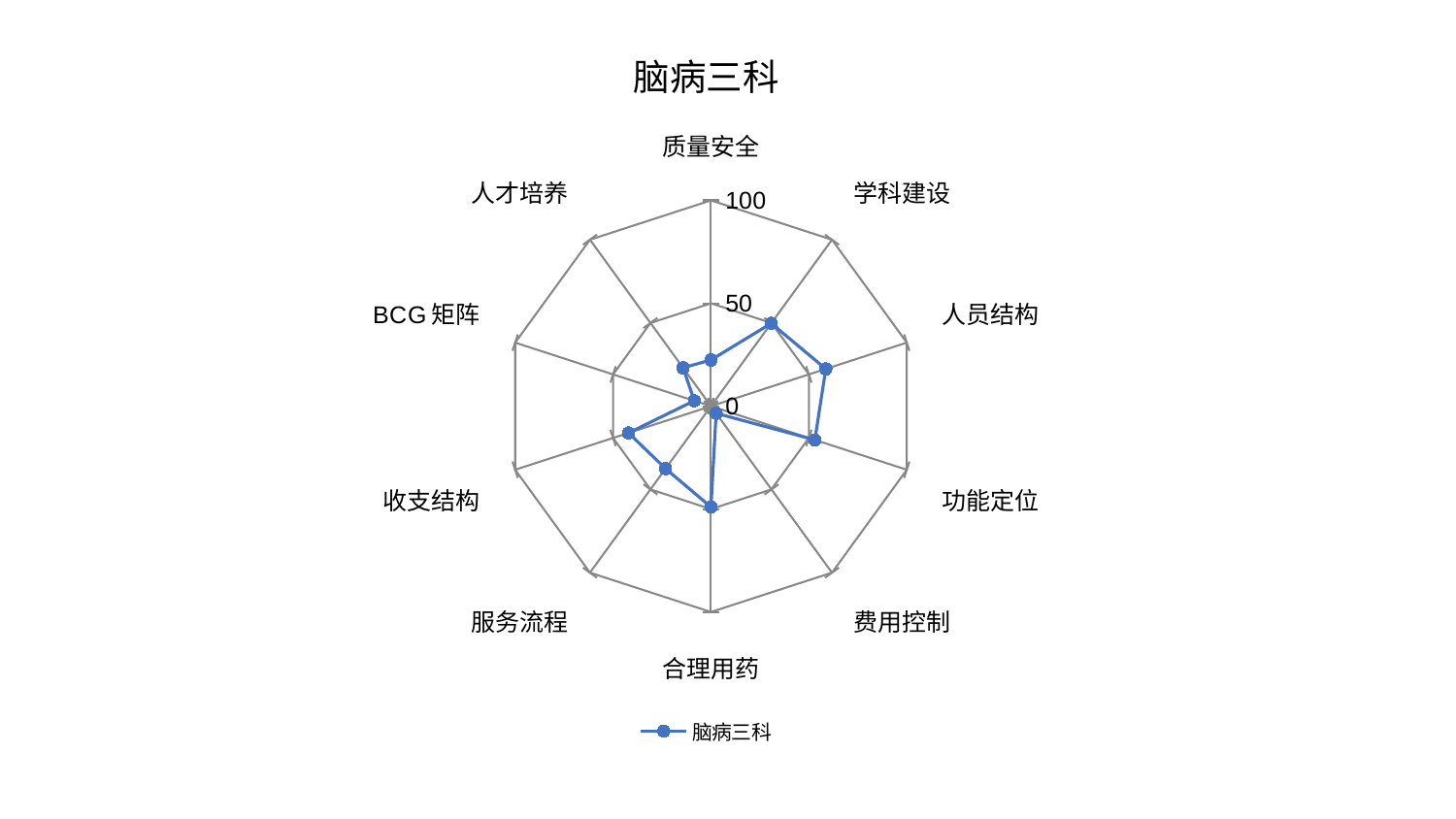

### Chart: 脑病三科

| Category | 脑病三科 |
|---|---|
| 质量安全 | 22.47263793173928 |
| 学科建设 | 49.78590496574809 |
| 人员结构 | 58.658761859246525 |
| 功能定位 | 53.06063335965176 |
| 费用控制 | 4.2815263450983325 |
| 合理用药 | 49.00393589368499 |
| 服务流程 | 37.52403854381524 |
| 收支结构 | 42.10706874940177 |
| BCG矩阵 | 8.545106777059587 |
| 人才培养 | 23.086337186657442 |
138